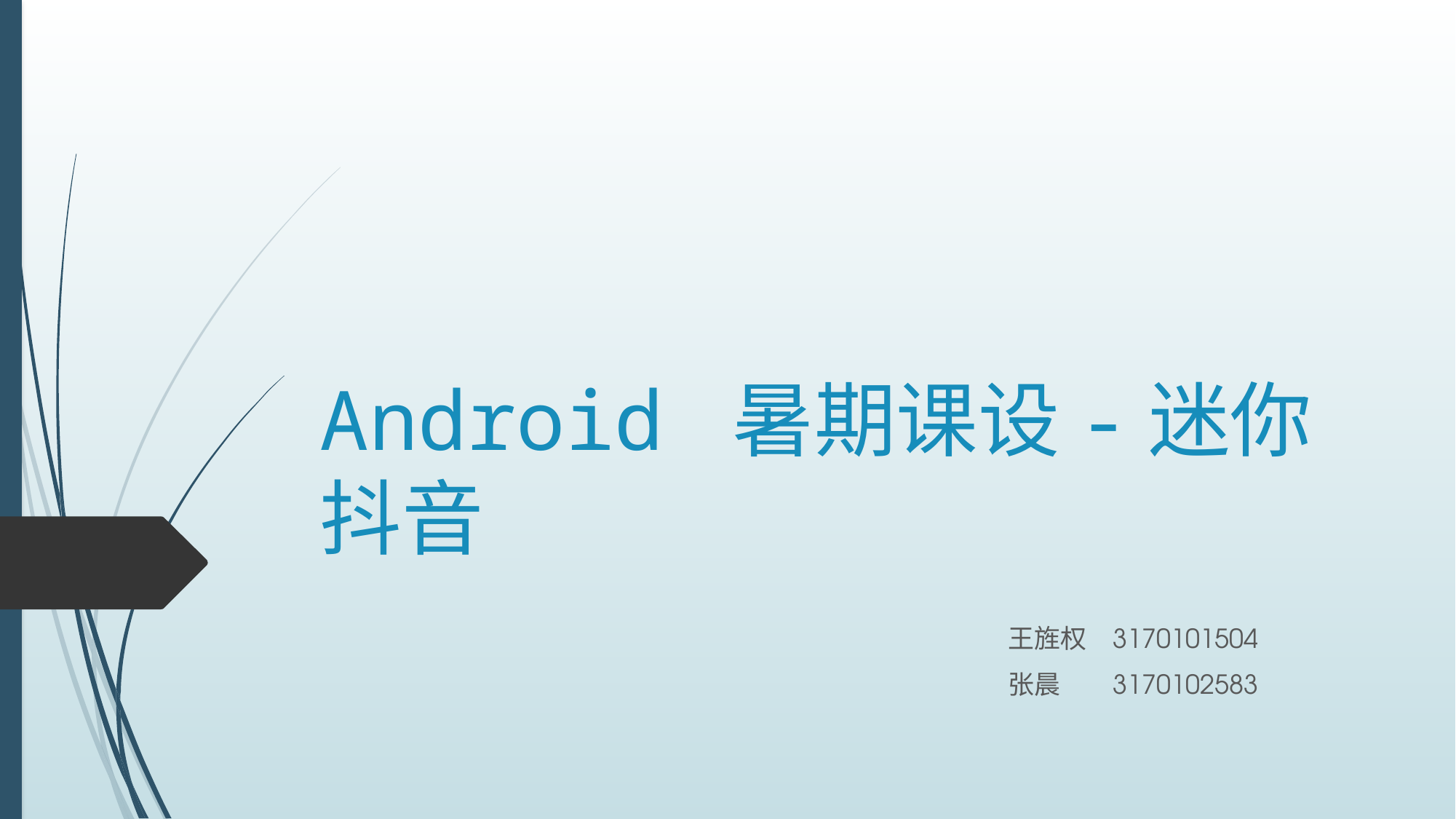

# Android 暑期课设-迷你抖音

王旌权	3170101504
张晨	3170102583